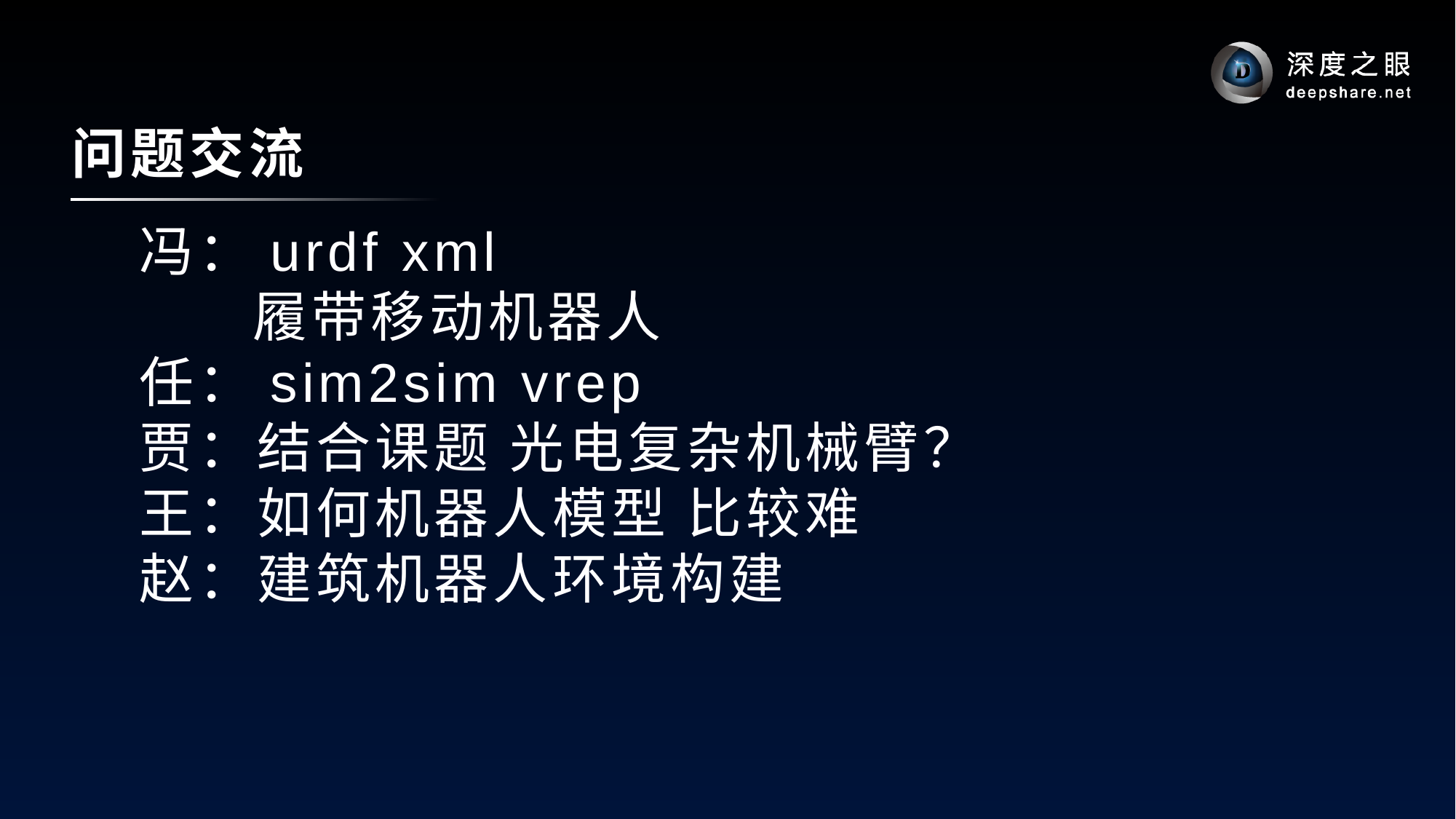

问题交流

冯：urdf xml
      履带移动机器人
任：sim2sim vrep
贾：结合课题 光电复杂机械臂？
王：如何机器人模型 比较难
赵：建筑机器人环境构建